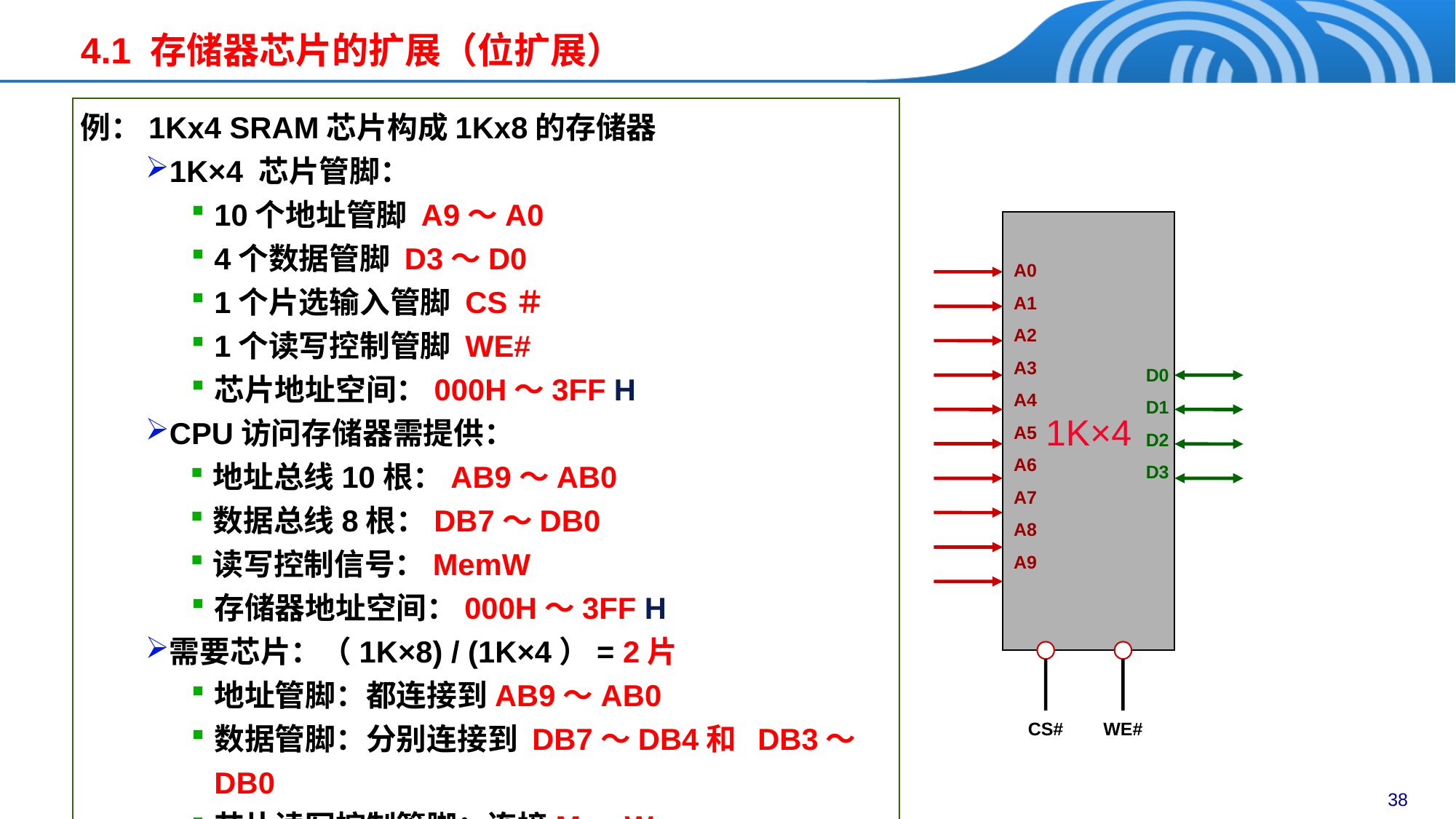

4.1 存储器芯片的扩展（位扩展）
例：1Kx4 SRAM芯片构成1Kx8的存储器
1K×4 芯片管脚：
10个地址管脚 A9～A0
4个数据管脚 D3～D0
1个片选输入管脚 CS＃
1个读写控制管脚 WE#
芯片地址空间：000H～3FF H
CPU访问存储器需提供：
地址总线10根：AB9～AB0
数据总线8根：DB7～DB0
读写控制信号：MemW
存储器地址空间：000H～3FF H
需要芯片：（1K×8) / (1K×4）= 2片
地址管脚：都连接到AB9～AB0
数据管脚：分别连接到 DB7～DB4和  DB3～DB0
芯片读写控制管脚：连接MemW
1K×4
A0
A1
A2
A3
A4
A5
A6
A7
A8
A9

D0
D1
D2
D3

CS#
WE#